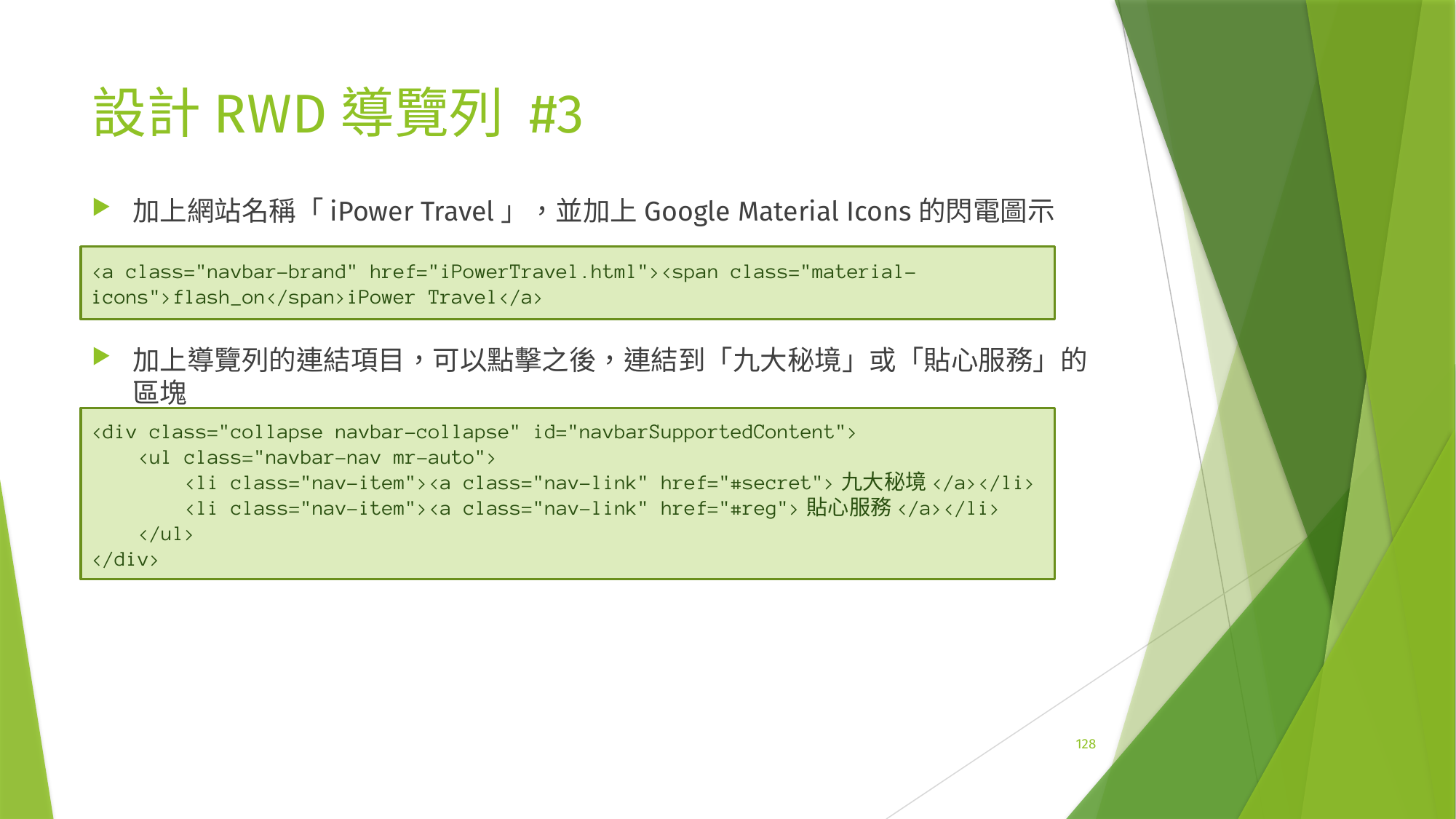

# 設計RWD導覽列 #3
加上網站名稱「iPower Travel」，並加上Google Material Icons的閃電圖示

加上導覽列的連結項目，可以點擊之後，連結到「九大秘境」或「貼心服務」的區塊

<a class="navbar-brand" href="iPowerTravel.html"><span class="material-icons">flash_on</span>iPower Travel</a>
<div class="collapse navbar-collapse" id="navbarSupportedContent">
    <ul class="navbar-nav mr-auto">
        <li class="nav-item"><a class="nav-link" href="#secret">九大秘境</a></li>
        <li class="nav-item"><a class="nav-link" href="#reg">貼心服務</a></li>
    </ul>
</div>
128